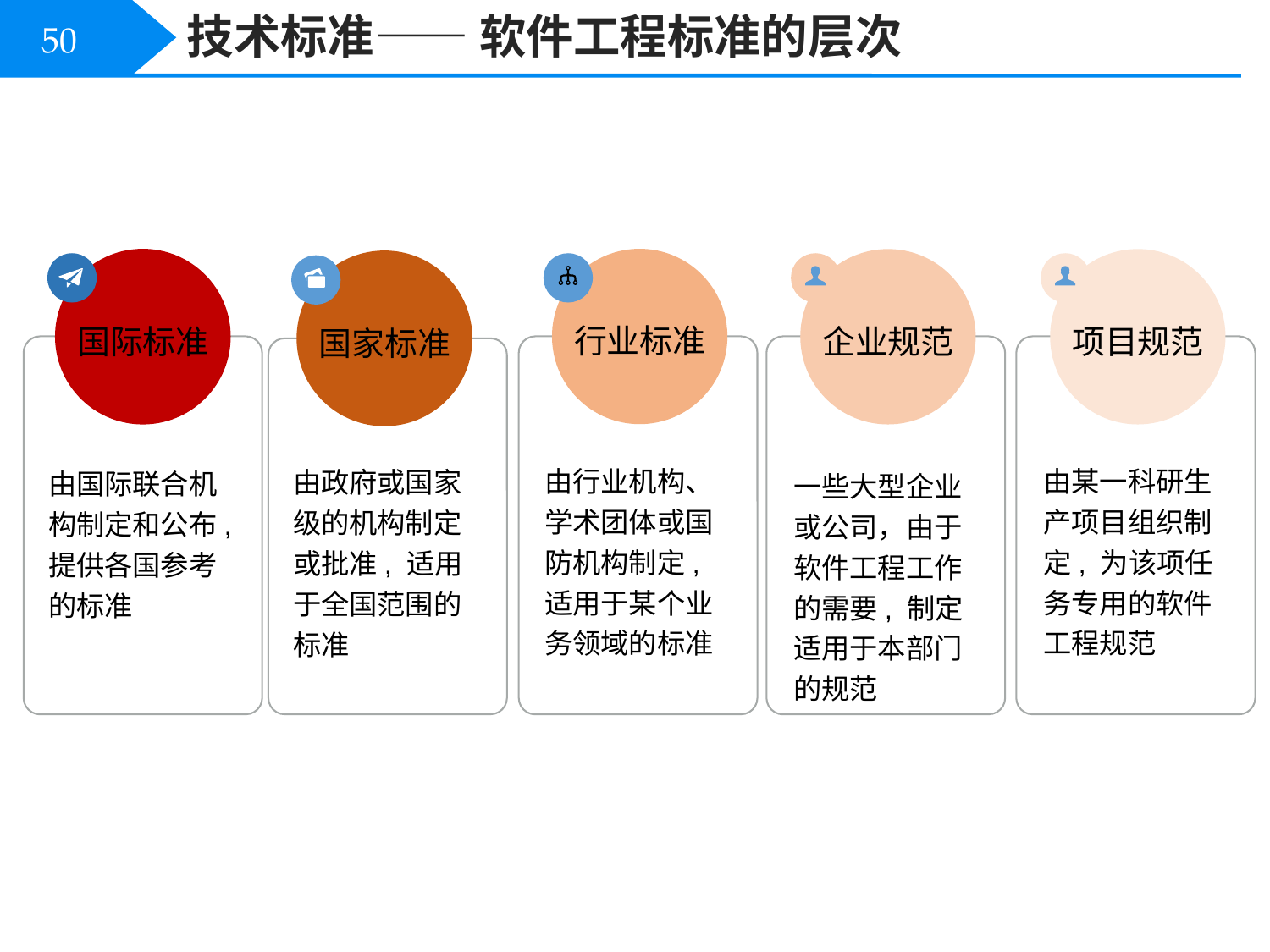

技术标准—— 软件工程标准的层次
50
国际标准
行业标准
企业规范
项目规范
国家标准

由国际联合机构制定和公布,提供各国参考的标准
由行业机构、学术团体或国防机构制定, 适用于某个业务领域的标准
一些大型企业或公司，由于软件工程工作的需要, 制定适用于本部门的规范
由某一科研生产项目组织制定, 为该项任务专用的软件工程规范
由政府或国家级的机构制定或批准, 适用于全国范围的标准